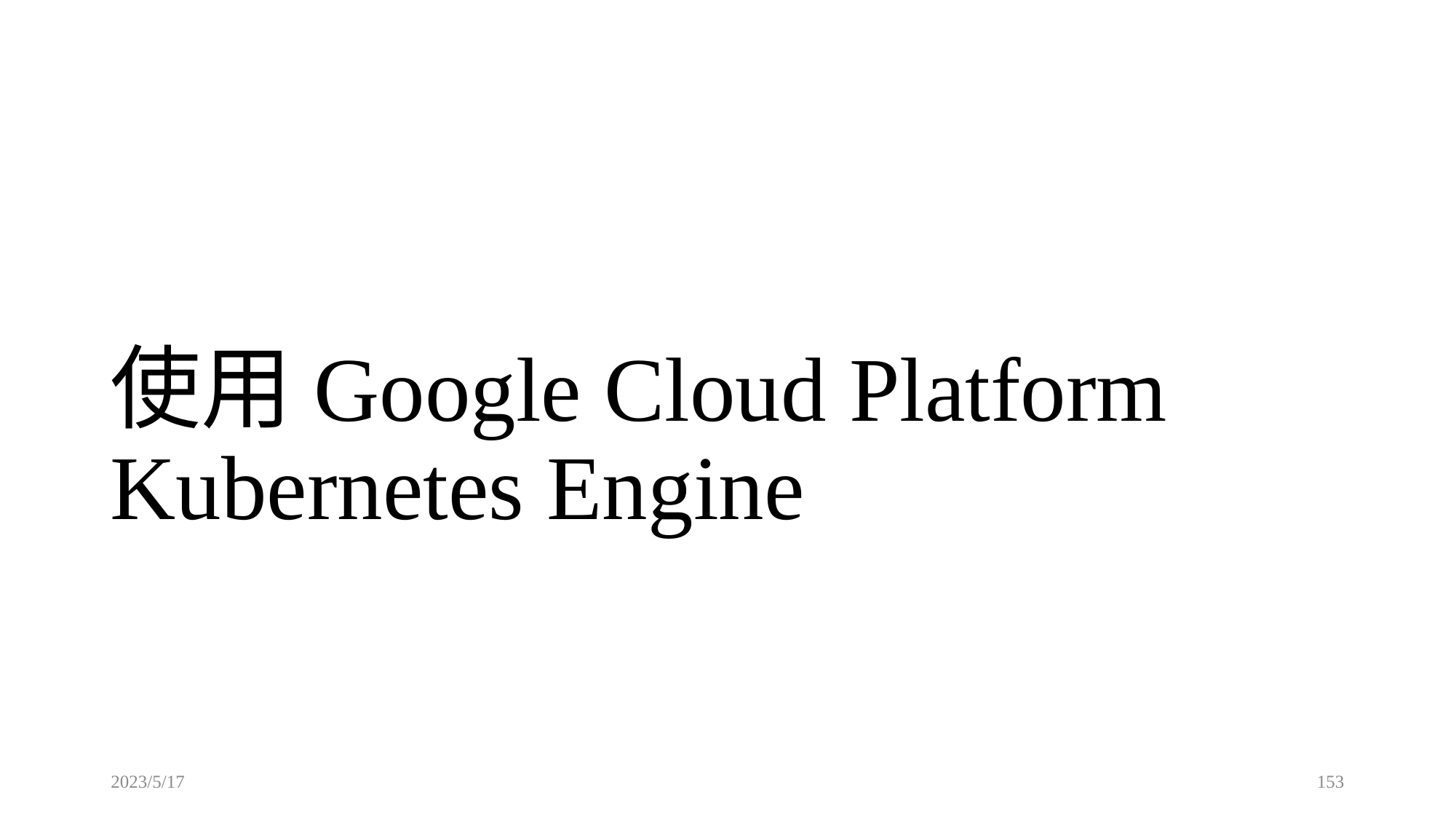

# 使用Google Cloud Platform Kubernetes Engine

2023/5/17
153